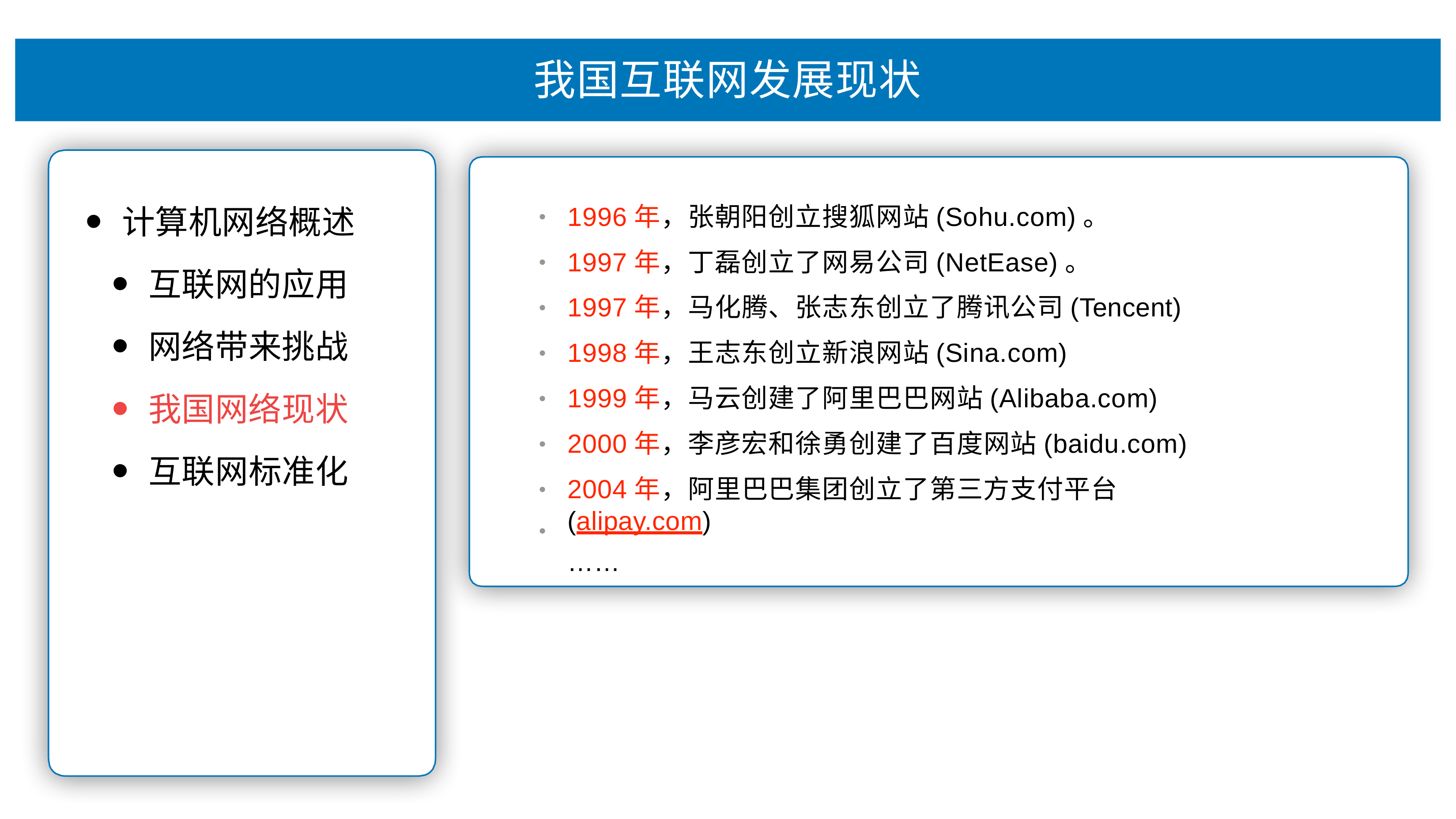

# 我国互联⽹发展现状

1996年，张朝阳创⽴搜狐⽹站(Sohu.com)。
1997年，丁磊创⽴了⽹易公司(NetEase)。
1997年，⻢化腾、张志东创⽴了腾讯公司(Tencent)
1998年，王志东创⽴新浪⽹站(Sina.com)
1999年，⻢云创建了阿⾥巴巴⽹站(Alibaba.com)
2000年，李彦宏和徐勇创建了百度⽹站(baidu.com)
2004年，阿⾥巴巴集团创⽴了第三⽅⽀付平台(alipay.com)
……
计算机⽹络概述
互联⽹的应⽤
⽹络带来挑战
我国⽹络现状
互联⽹标准化
•
•
•
•
•
•
•
•